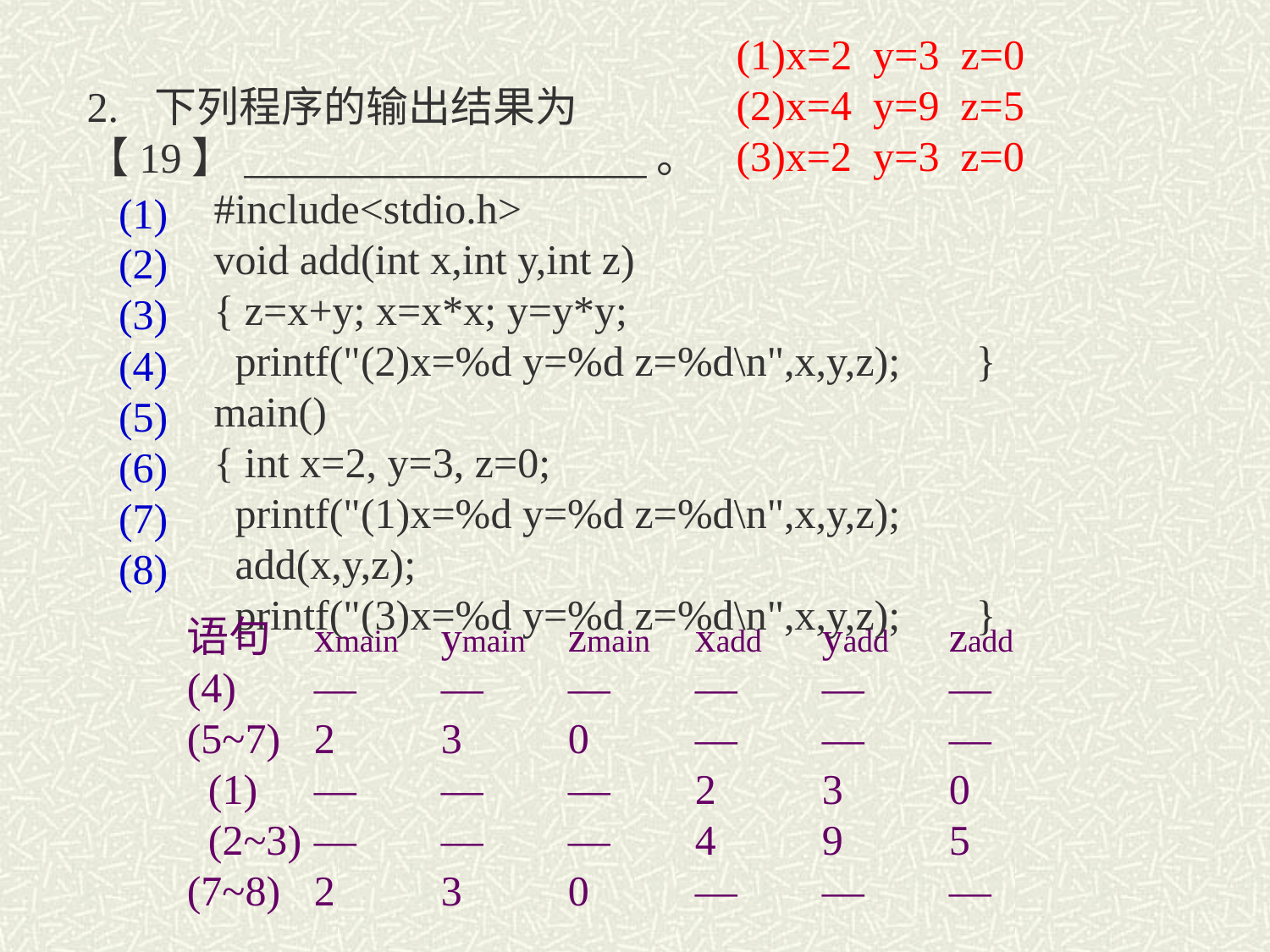

(1)x=2  y=3  z=0
(2)x=4  y=9  z=5
(3)x=2  y=3  z=0
# 2. 下列程序的输出结果为【19】___________________。 #include<stdio.h> void add(int x,int y,int z) { z=x+y; x=x*x; y=y*y; printf("(2)x=%d y=%d z=%d\n",x,y,z);	} main() { int x=2, y=3, z=0; printf("(1)x=%d y=%d z=%d\n",x,y,z); add(x,y,z); printf("(3)x=%d y=%d z=%d\n",x,y,z);	}
(1)
(2)
(3)
(4)
(5)
(6)
(7)
(8)
语句	xmain	ymain	zmain	xadd	yadd	zadd
(4)	—	—	—	—	—	—
(5~7)	2	3	0	—	—	—
  (1)	—	—	—	2	3	0
  (2~3)	—	—	—	4	9	5
(7~8)	2	3	0	—	—	—